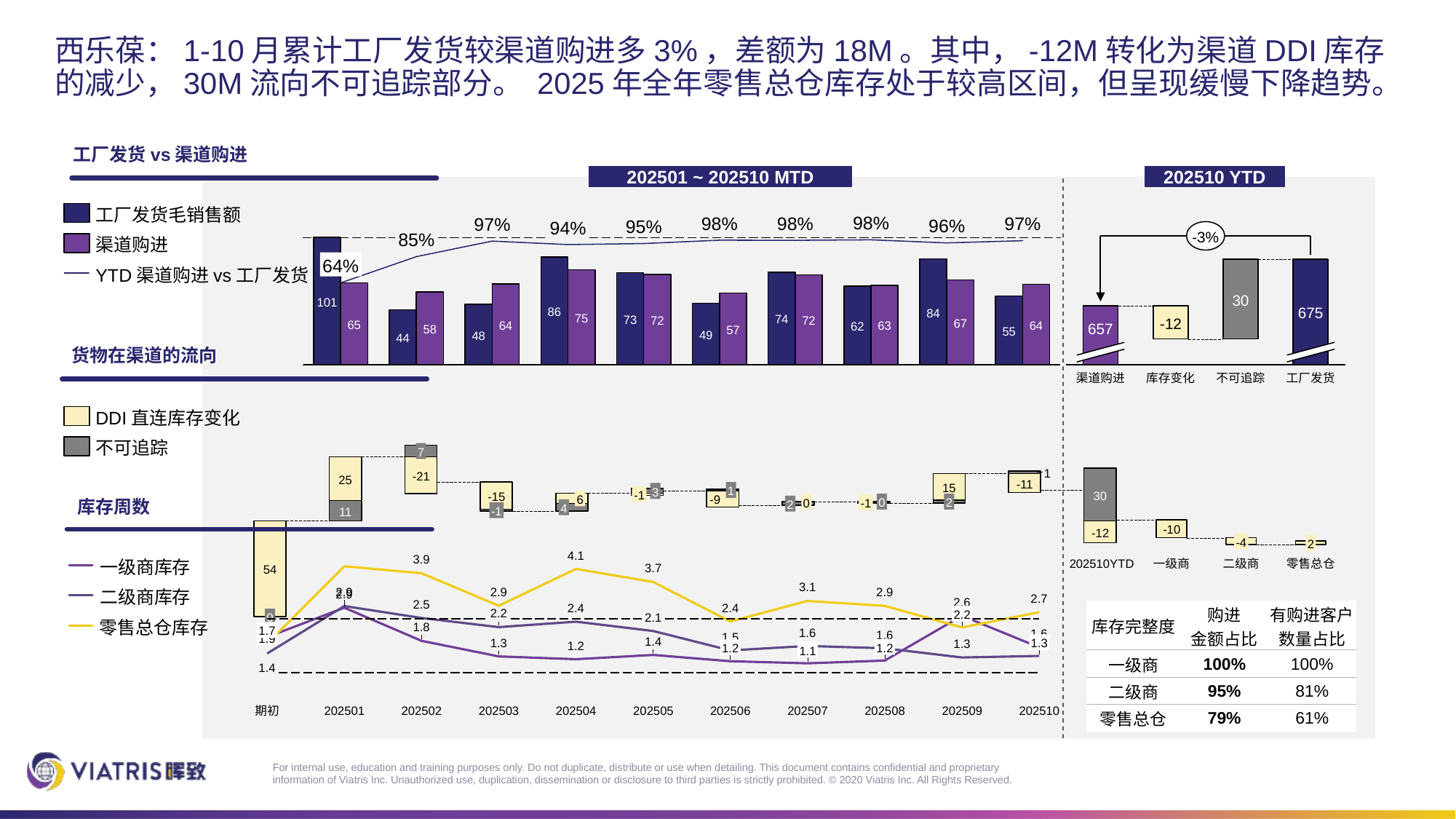

# 西乐葆：1-10月累计工厂发货较渠道购进多3%，差额为18M。其中，-12M转化为渠道DDI库存的减少，30M流向不可追踪部分。 2025年全年零售总仓库存处于较高区间，但呈现缓慢下降趋势。
工厂发货vs渠道购进
202501 ~ 202510 MTD
202510 YTD

工厂发货毛销售额

98%
98%
98%
97%
97%
96%
95%
94%
-3%
85%

### Chart

| Category |  |  |  |
|---|---|---|---|
渠道购进

### Chart

| Category |  |  |
|---|---|---|
64%
YTD渠道购进vs工厂发货
30
101
675
86
84
75
74
73
72
72
-12
67
65
64
64
63
62
657
58
57
55
49
48
44
货物在渠道的流向

渠道购进
库存变化
不可追踪
工厂发货

### Chart

| Category |  |  |  |
|---|---|---|---|
DDI直连库存变化

不可追踪

7
1
-21
25
-11
15
1
3
库存周数
-1
30
-15
6
-9
0
2
0
-1
2
4
-1
11

### Chart

| Category |  |  |
|---|---|---|
-10
-12

### Chart

| Category |  |  |  |
|---|---|---|---|
-4
2

一级商库存
202510YTD
一级商
二级商
零售总仓
54
二级商库存
| 库存完整度 | 购进 金额占比 | 有购进客户数量占比 |
| --- | --- | --- |
| 一级商 | 100% | 100% |
| 二级商 | 95% | 81% |
| 零售总仓 | 79% | 61% |
2.2
0
零售总仓库存
1.7
1.9
1.3
1.2
1.2
1.1
期初
202501
202502
202503
202504
202505
202506
202507
202508
202509
202510